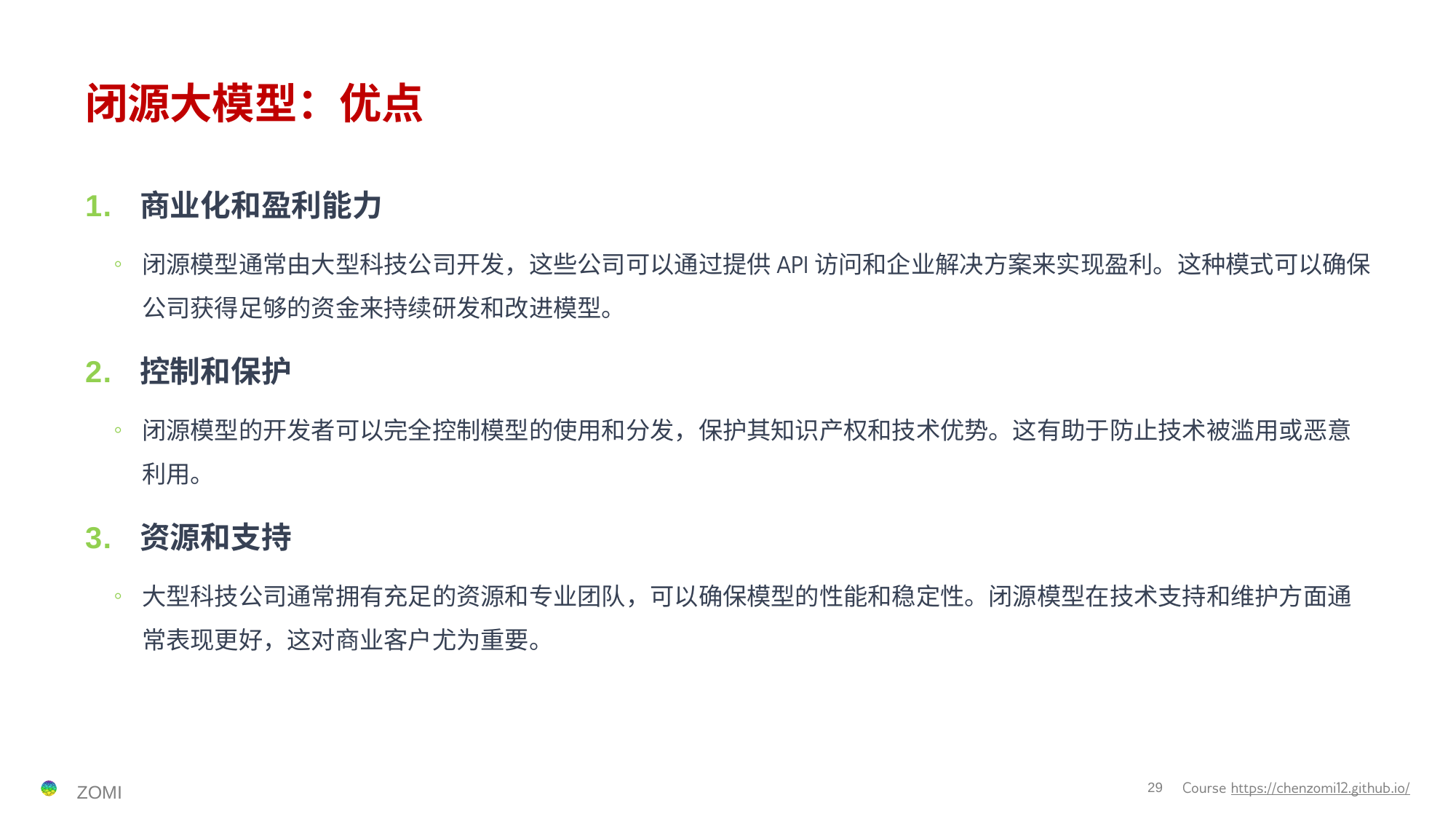

# 闭源大模型：优点
商业化和盈利能力
闭源模型通常由大型科技公司开发，这些公司可以通过提供API访问和企业解决方案来实现盈利。这种模式可以确保公司获得足够的资金来持续研发和改进模型​。
控制和保护
闭源模型的开发者可以完全控制模型的使用和分发，保护其知识产权和技术优势。这有助于防止技术被滥用或恶意利用​。
资源和支持
大型科技公司通常拥有充足的资源和专业团队，可以确保模型的性能和稳定性。闭源模型在技术支持和维护方面通常表现更好，这对商业客户尤为重要。